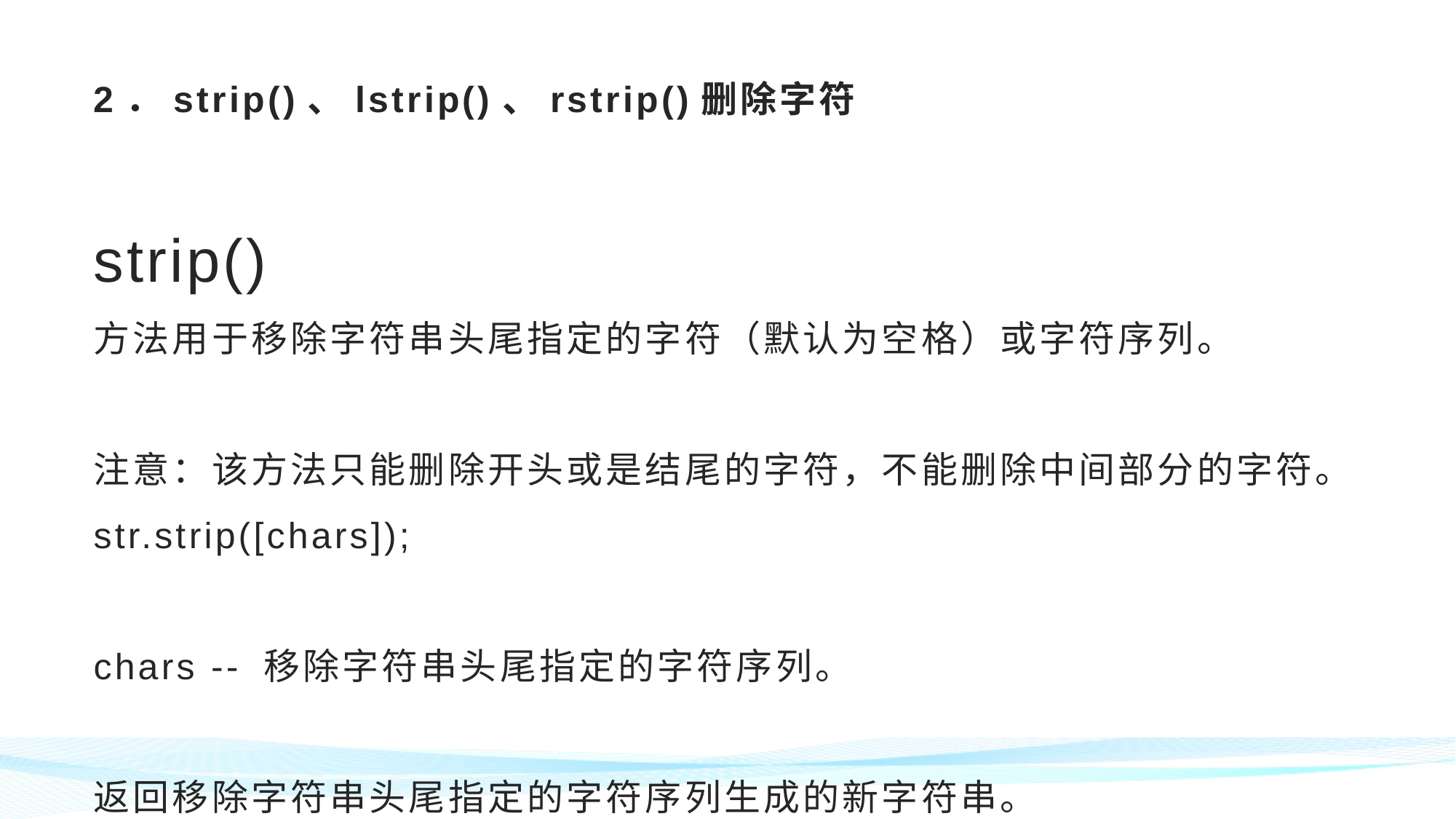

# 2．strip()、lstrip()、rstrip()删除字符 strip() 方法用于移除字符串头尾指定的字符（默认为空格）或字符序列。 注意：该方法只能删除开头或是结尾的字符，不能删除中间部分的字符。 str.strip([chars]); chars -- 移除字符串头尾指定的字符序列。 返回移除字符串头尾指定的字符序列生成的新字符串。